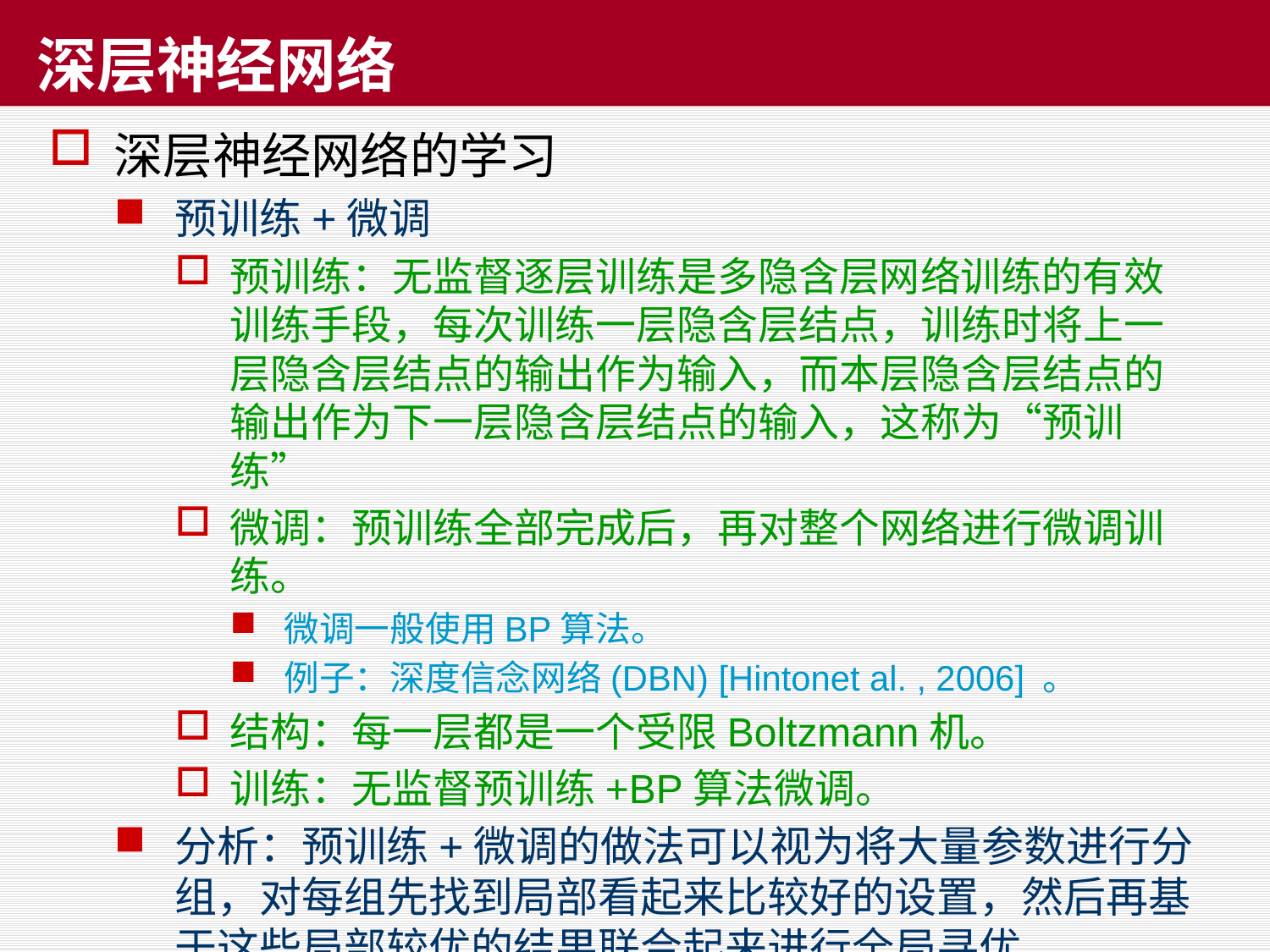

# 深层神经网络
深层神经网络的学习
预训练+微调
预训练：无监督逐层训练是多隐含层网络训练的有效训练手段，每次训练一层隐含层结点，训练时将上一层隐含层结点的输出作为输入，而本层隐含层结点的输出作为下一层隐含层结点的输入，这称为“预训练”
微调：预训练全部完成后，再对整个网络进行微调训练。
微调一般使用BP算法。
例子：深度信念网络(DBN) [Hintonet al. , 2006] 。
结构：每一层都是一个受限Boltzmann机。
训练：无监督预训练+BP算法微调。
分析：预训练+微调的做法可以视为将大量参数进行分组，对每组先找到局部看起来比较好的设置，然后再基于这些局部较优的结果联合起来进行全局寻优